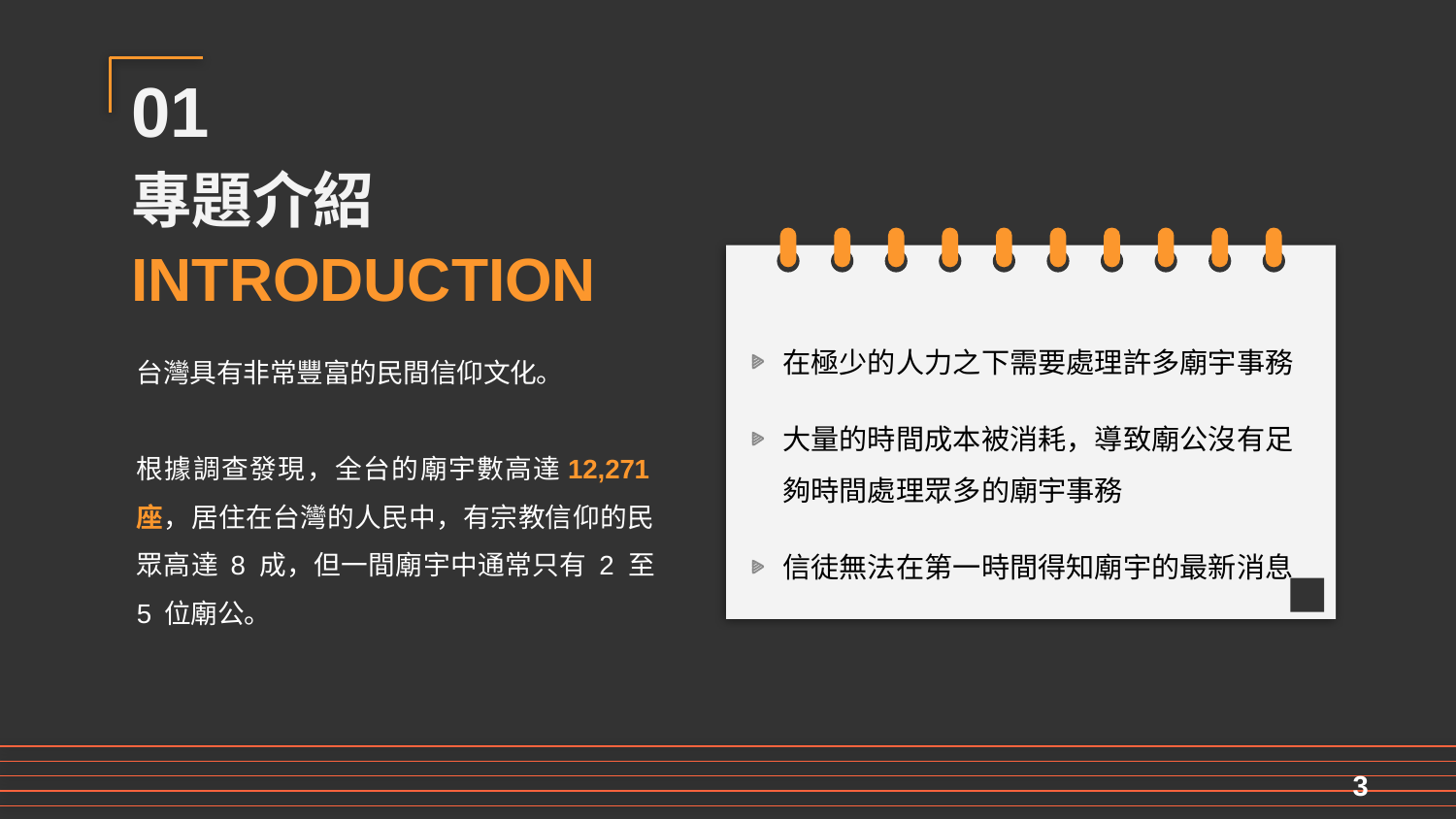

01

# 專題介紹

在極少的人力之下需要處理許多廟宇事務
大量的時間成本被消耗，導致廟公沒有足夠時間處理眾多的廟宇事務
信徒無法在第一時間得知廟宇的最新消息

INTRODUCTION
台灣具有非常豐富的民間信仰文化。

根據調查發現，全台的廟宇數高達12,271座，居住在台灣的人民中，有宗教信仰的民眾高達 8 成，但一間廟宇中通常只有 2 至 5 位廟公。

3